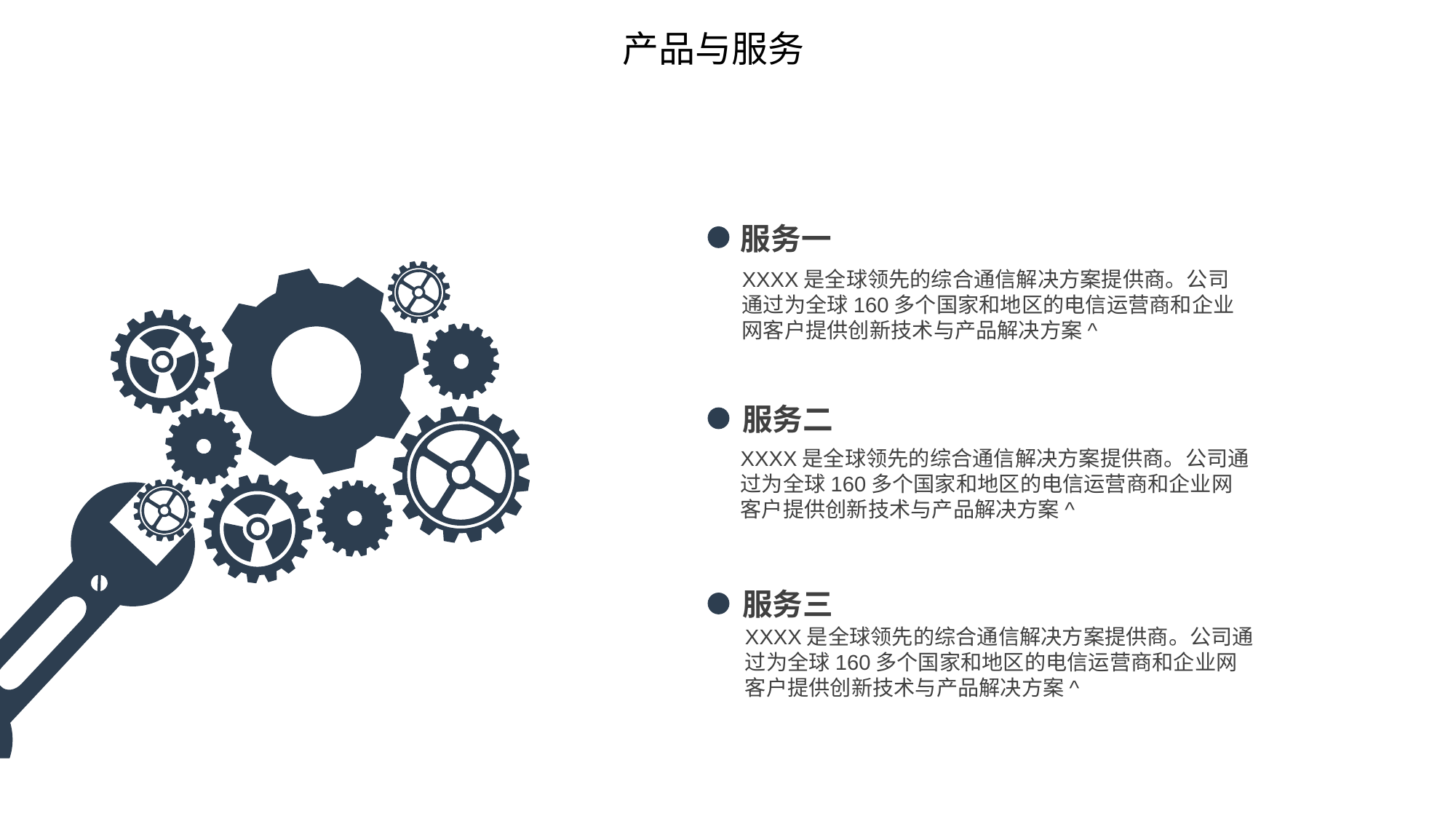

产品与服务
服务一

XXXX是全球领先的综合通信解决方案提供商。公司通过为全球160多个国家和地区的电信运营商和企业网客户提供创新技术与产品解决方案^
服务二

XXXX是全球领先的综合通信解决方案提供商。公司通过为全球160多个国家和地区的电信运营商和企业网客户提供创新技术与产品解决方案^
服务三

XXXX是全球领先的综合通信解决方案提供商。公司通过为全球160多个国家和地区的电信运营商和企业网客户提供创新技术与产品解决方案^